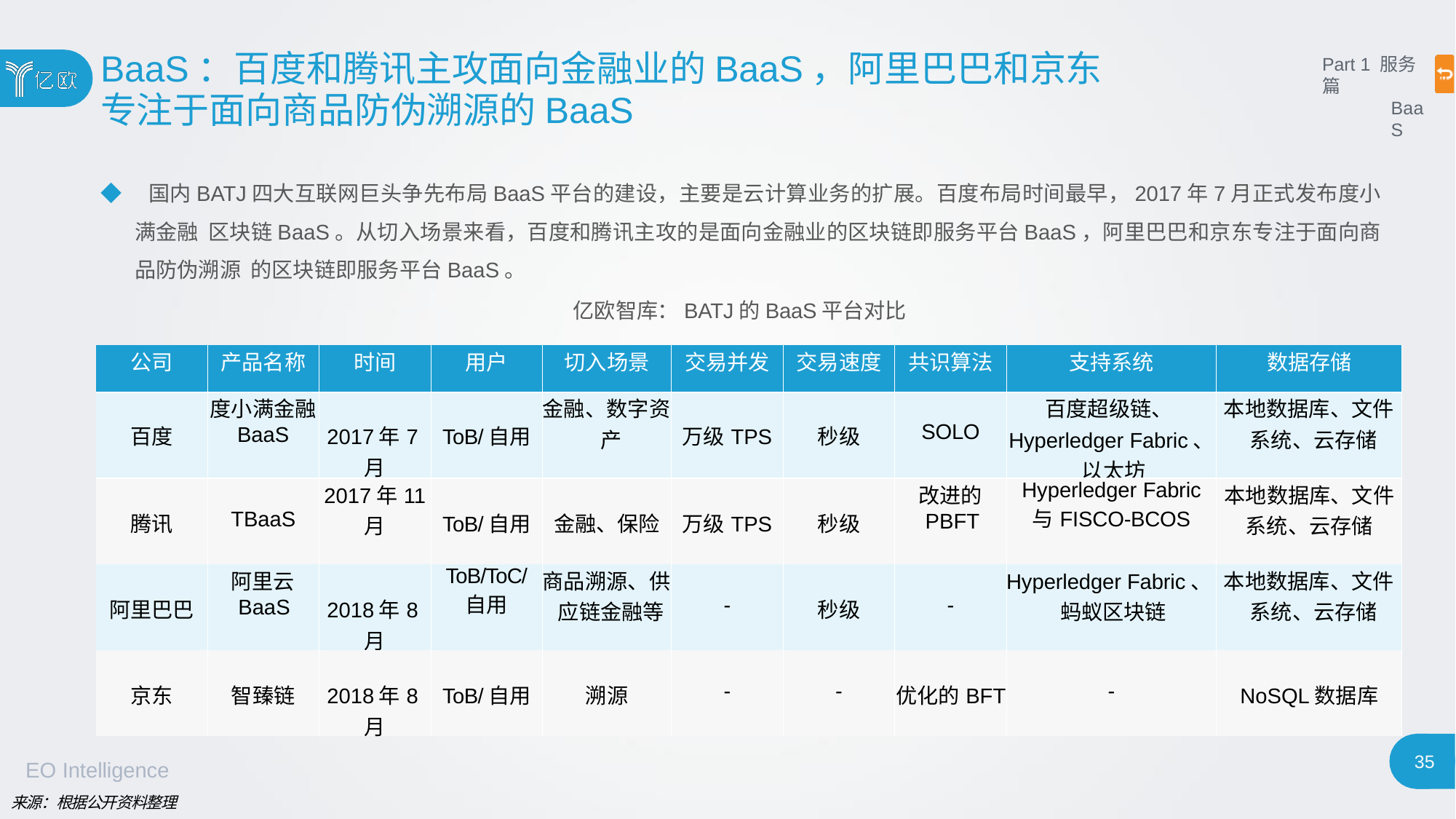

# BaaS：百度和腾讯主攻面向金融业的BaaS，阿里巴巴和京东
专注于面向商品防伪溯源的BaaS
Part 1 服务篇
BaaS

◆ 国内BATJ四大互联网巨头争先布局BaaS平台的建设，主要是云计算业务的扩展。百度布局时间最早，2017年7月正式发布度小满金融  区块链BaaS。从切入场景来看，百度和腾讯主攻的是面向金融业的区块链即服务平台BaaS，阿里巴巴和京东专注于面向商品防伪溯源  的区块链即服务平台BaaS。
亿欧智库：BATJ的BaaS平台对比
| 公司 | 产品名称 | 时间 | 用户 | 切入场景 | 交易并发 | 交易速度 | 共识算法 | 支持系统 | 数据存储 |
| --- | --- | --- | --- | --- | --- | --- | --- | --- | --- |
| 百度 | 度小满金融 BaaS | 2017年7月 | ToB/自用 | 金融、数字资 产 | 万级TPS | 秒级 | SOLO | 百度超级链、 Hyperledger Fabric、 以太坊 | 本地数据库、文件 系统、云存储 |
| 腾讯 | TBaaS | 2017年11 月 | ToB/自用 | 金融、保险 | 万级TPS | 秒级 | 改进的 PBFT | Hyperledger Fabric 与FISCO-BCOS | 本地数据库、文件 系统、云存储 |
| 阿里巴巴 | 阿里云 BaaS | 2018年8月 | ToB/ToC/ 自用 | 商品溯源、供 应链金融等 | - | 秒级 | - | Hyperledger Fabric、 蚂蚁区块链 | 本地数据库、文件 系统、云存储 |
| 京东 | 智臻链 | 2018年8月 | ToB/自用 | 溯源 | - | - | 优化的BFT | - | NoSQL数据库 |
35
EO Intelligence
来源：根据公开资料整理